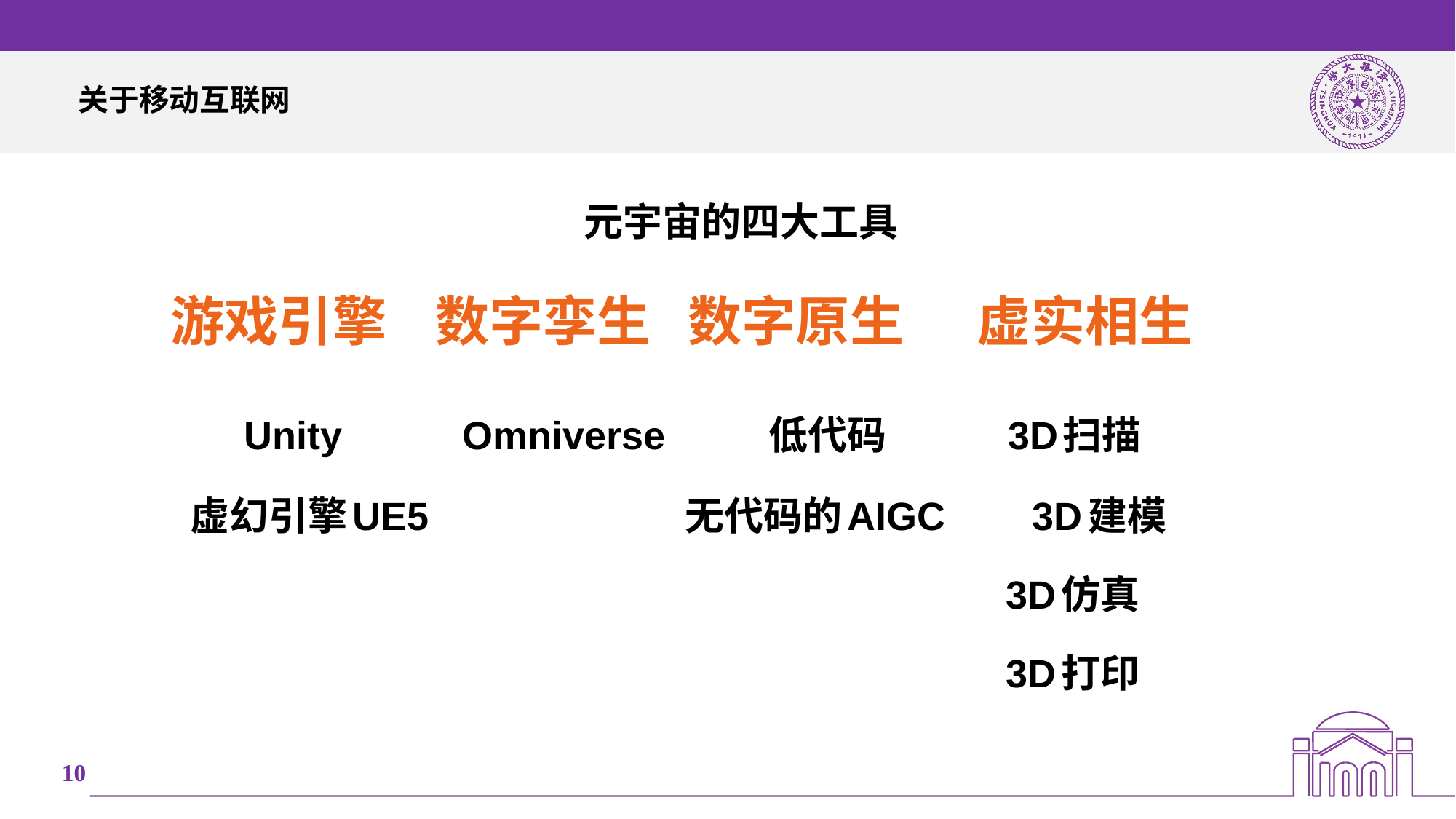

# 关于移动互联网
元宇宙的四大工具
       游戏引擎    数字孪生   数字原生      虚实相生
           Unity           Omniverse         低代码             3D扫描
            虚幻引擎UE5                       无代码的AIGC        3D建模
                                                                                     3D仿真
                                                                                     3D打印